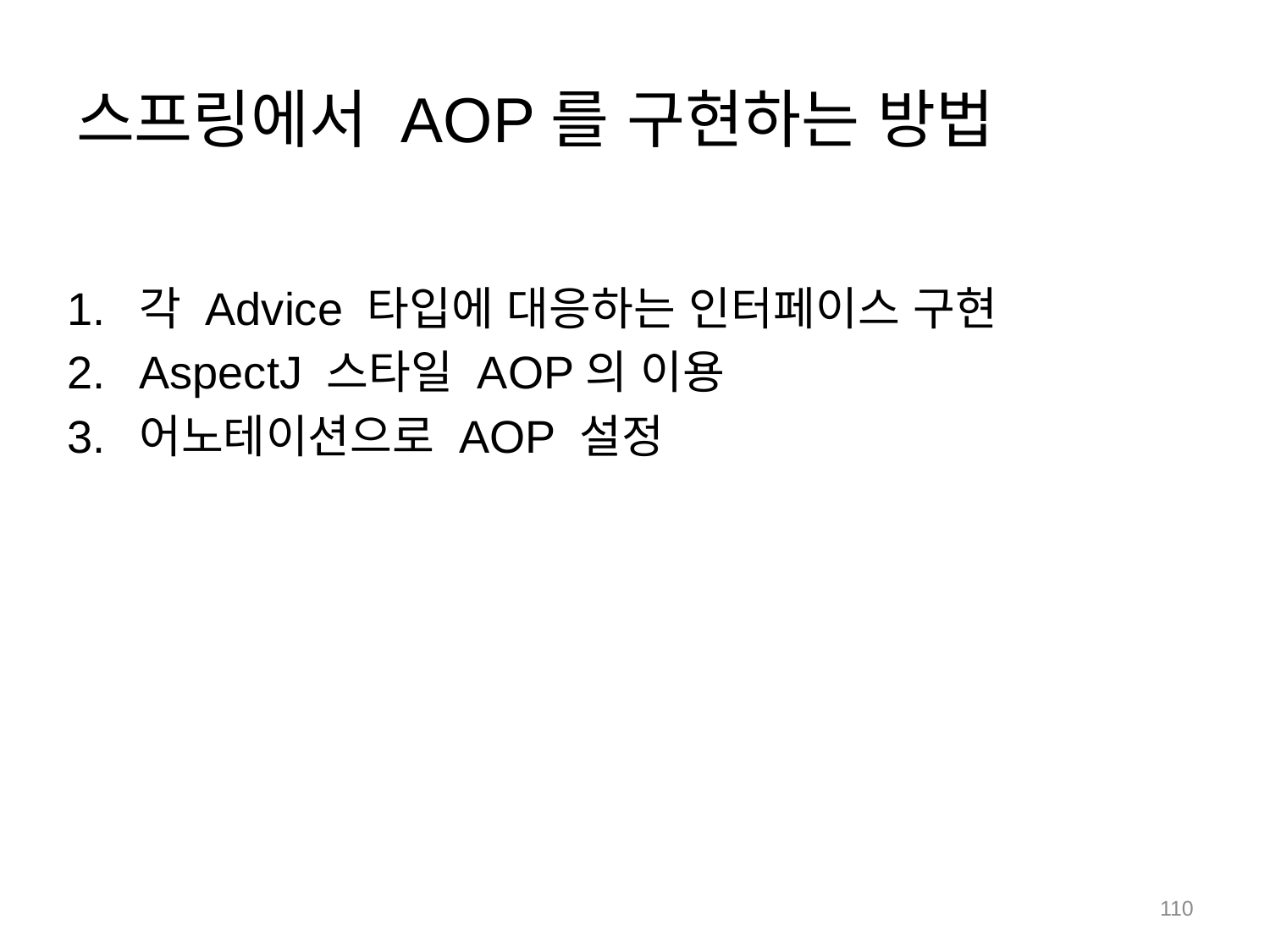

# 스프링에서 AOP를 구현하는 방법

각 Advice 타입에 대응하는 인터페이스 구현
AspectJ 스타일 AOP의 이용
어노테이션으로 AOP 설정
110